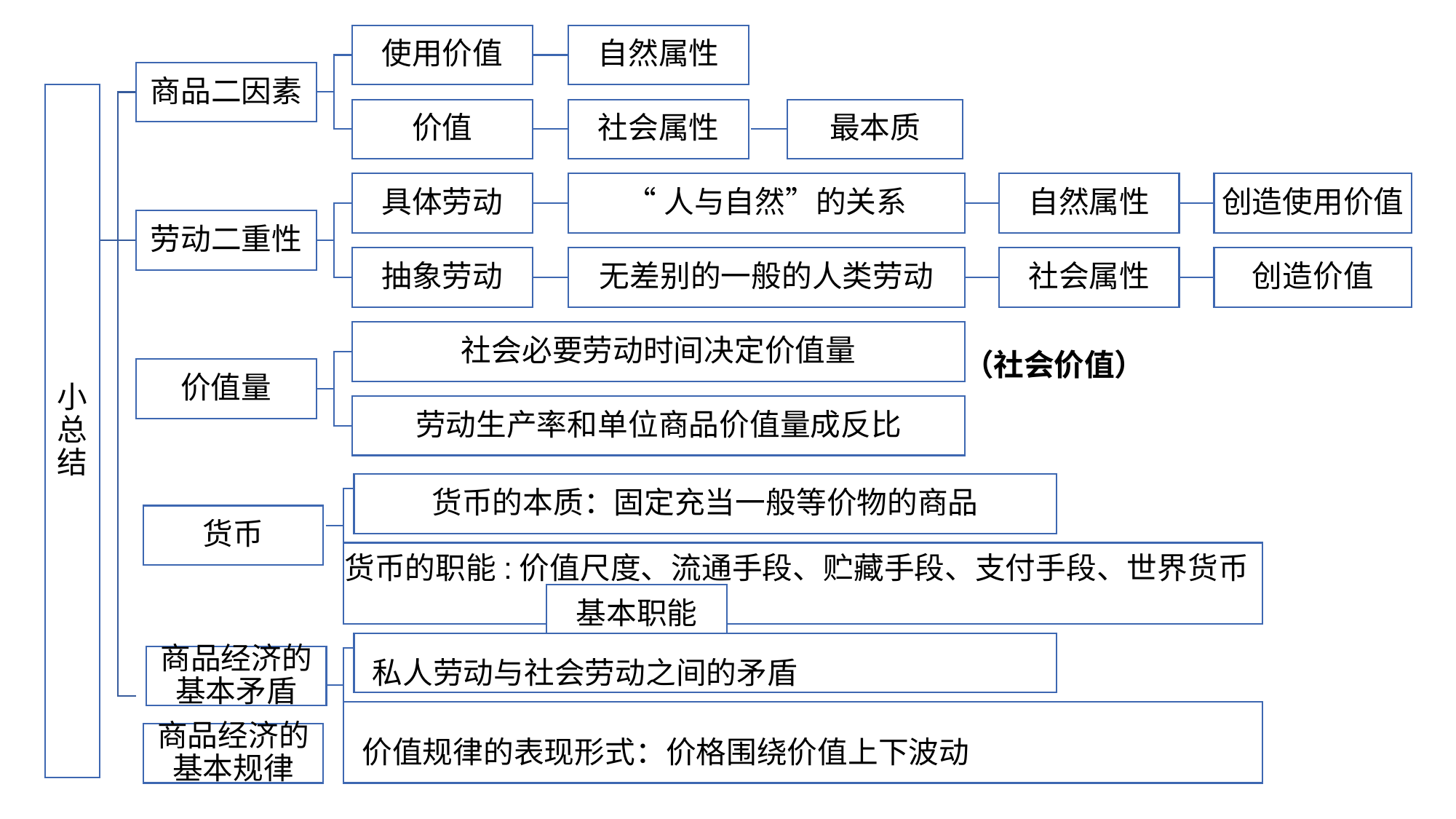

使用价值
自然属性

商品二因素

价值
社会属性
最本质

具体劳动
“人与自然”的关系
自然属性
创造使用价值

劳动二重性

抽象劳动
无差别的一般的人类劳动
社会属性
创造价值

社会必要劳动时间决定价值量

价值量

劳动生产率和单位商品价值量成反比
小总结

（社会价值）
货币的本质：固定充当一般等价物的商品

货币

货币的职能:价值尺度、流通手段、贮藏手段、支付手段、世界货币

基本职能
私人劳动与社会劳动之间的矛盾
商品经济的基本矛盾

价值规律的表现形式：价格围绕价值上下波动
商品经济的基本规律